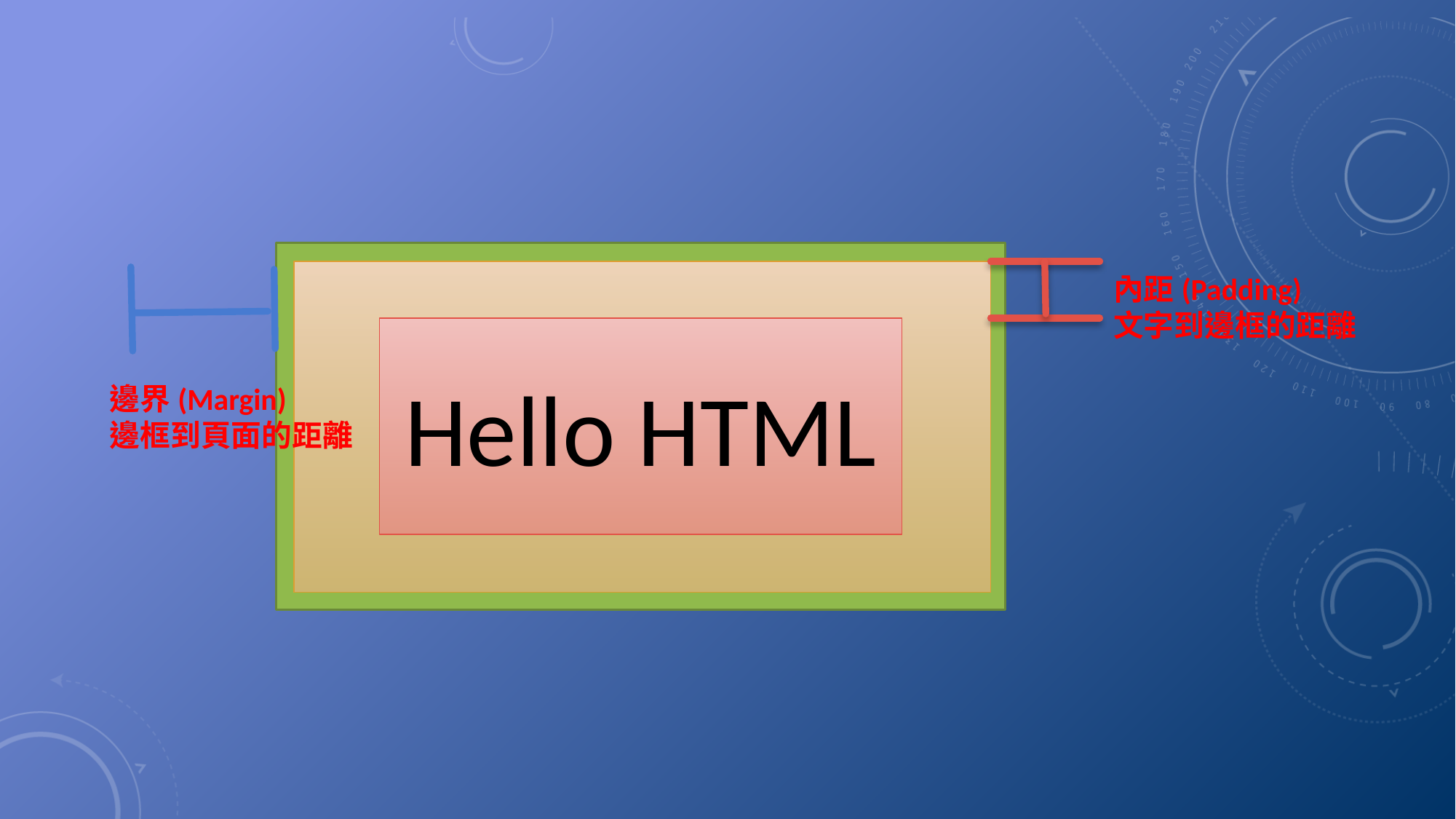

#

內距(Padding)
文字到邊框的距離
Hello HTML
邊界(Margin)
邊框到頁面的距離